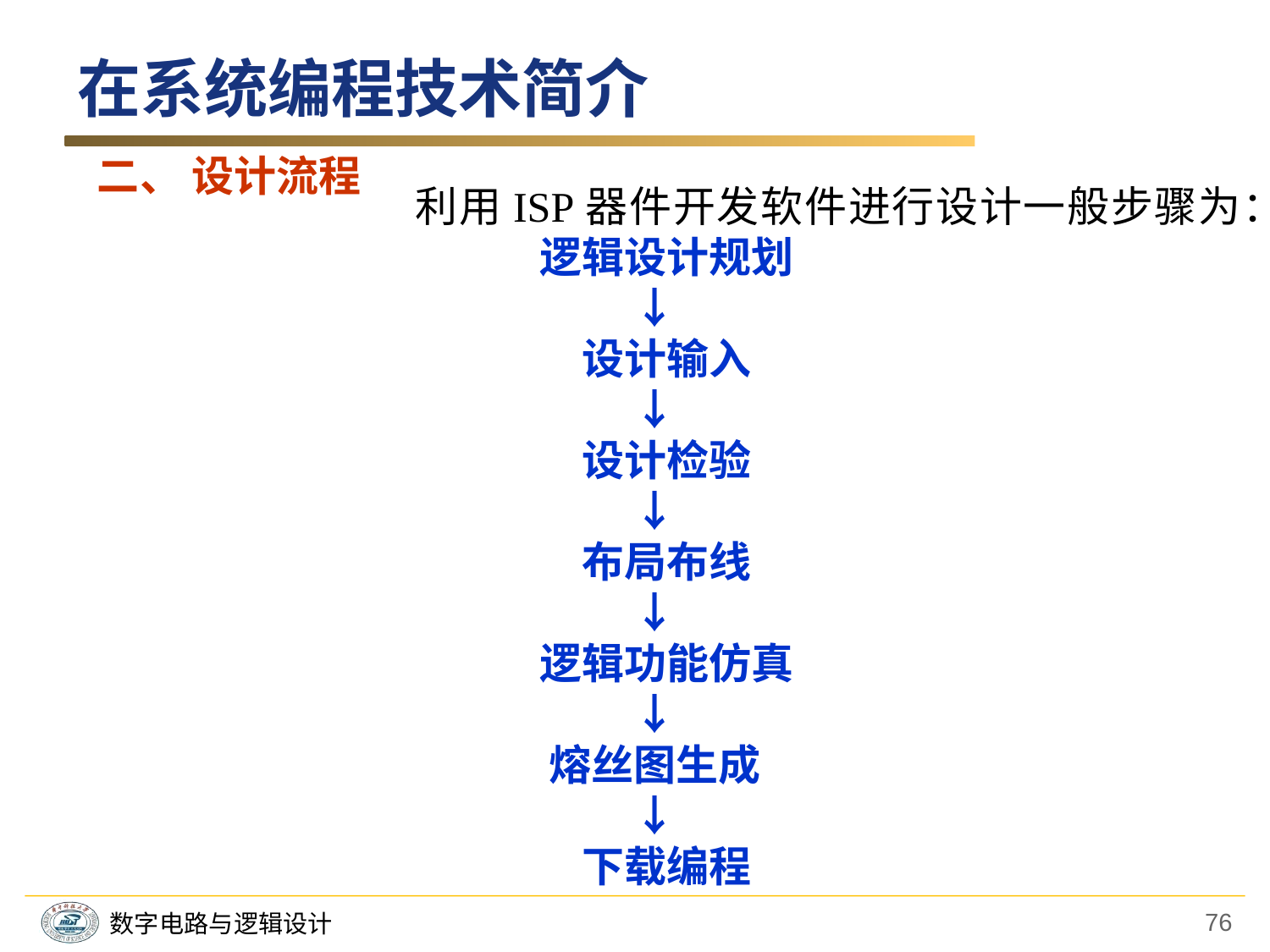

在系统编程技术简介
二、 设计流程
　　利用ISP器件开发软件进行设计一般步骤为：
　　　　　逻辑设计规划
　　　　　 　　↓
　　　　　　设计输入
　　　　　 　　↓
　　　　　　设计检验
　　　　　 　　↓
　　　　　　布局布线
　　　　　 　　↓
　　　　　逻辑功能仿真
　　　　　 　　↓
　　　　　 熔丝图生成
　　　　　 　　↓
　　　　　　下载编程
76
数字电路与逻辑设计